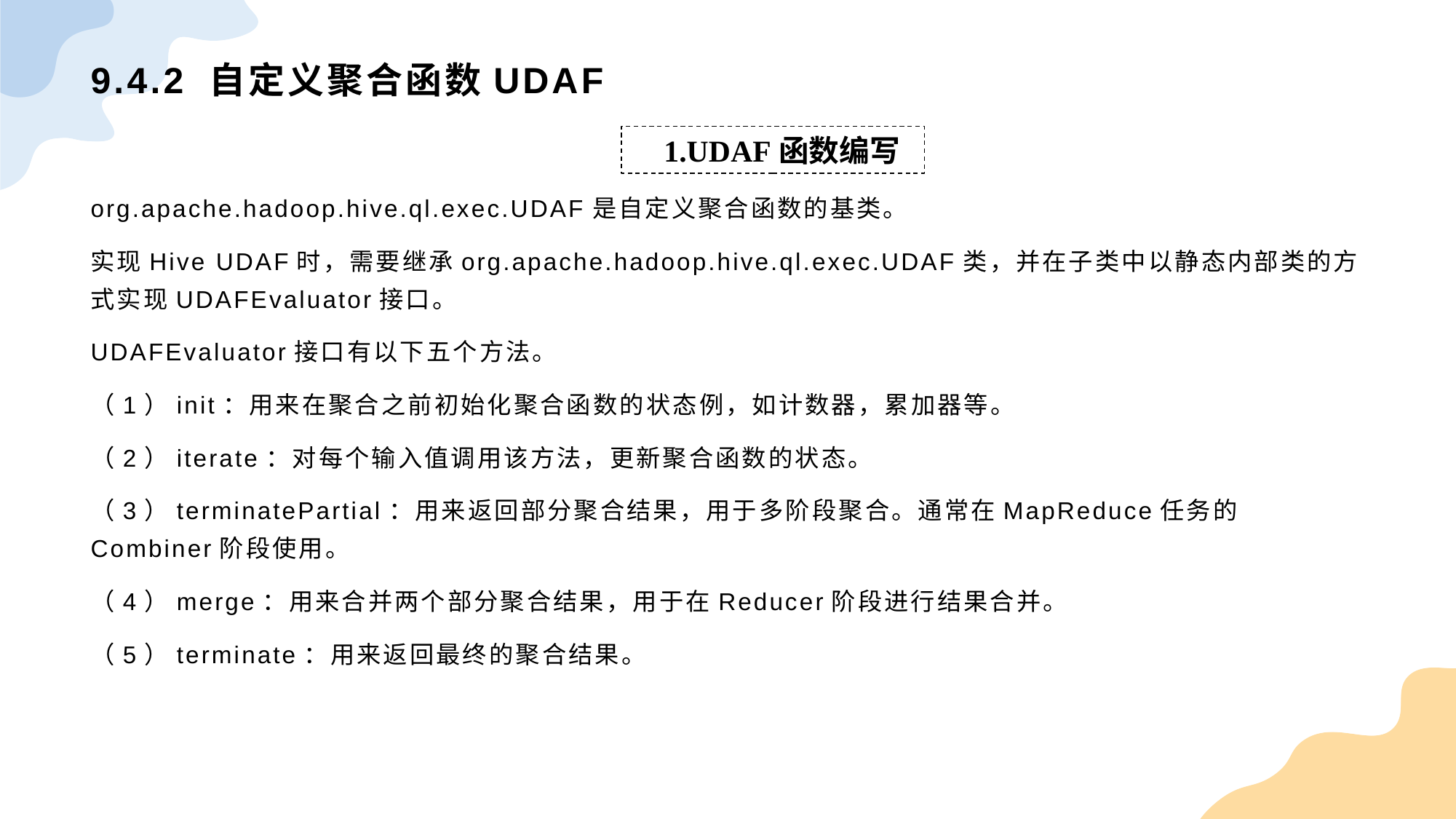

# 9.4.2 自定义聚合函数UDAF
1.UDAF函数编写
org.apache.hadoop.hive.ql.exec.UDAF是自定义聚合函数的基类。
实现Hive UDAF时，需要继承org.apache.hadoop.hive.ql.exec.UDAF类，并在子类中以静态内部类的方式实现UDAFEvaluator接口。
UDAFEvaluator接口有以下五个方法。
（1）init：用来在聚合之前初始化聚合函数的状态例，如计数器，累加器等。
（2）iterate：对每个输入值调用该方法，更新聚合函数的状态。
（3）terminatePartial：用来返回部分聚合结果，用于多阶段聚合。通常在MapReduce任务的Combiner阶段使用。
（4）merge：用来合并两个部分聚合结果，用于在Reducer阶段进行结果合并。
（5）terminate：用来返回最终的聚合结果。